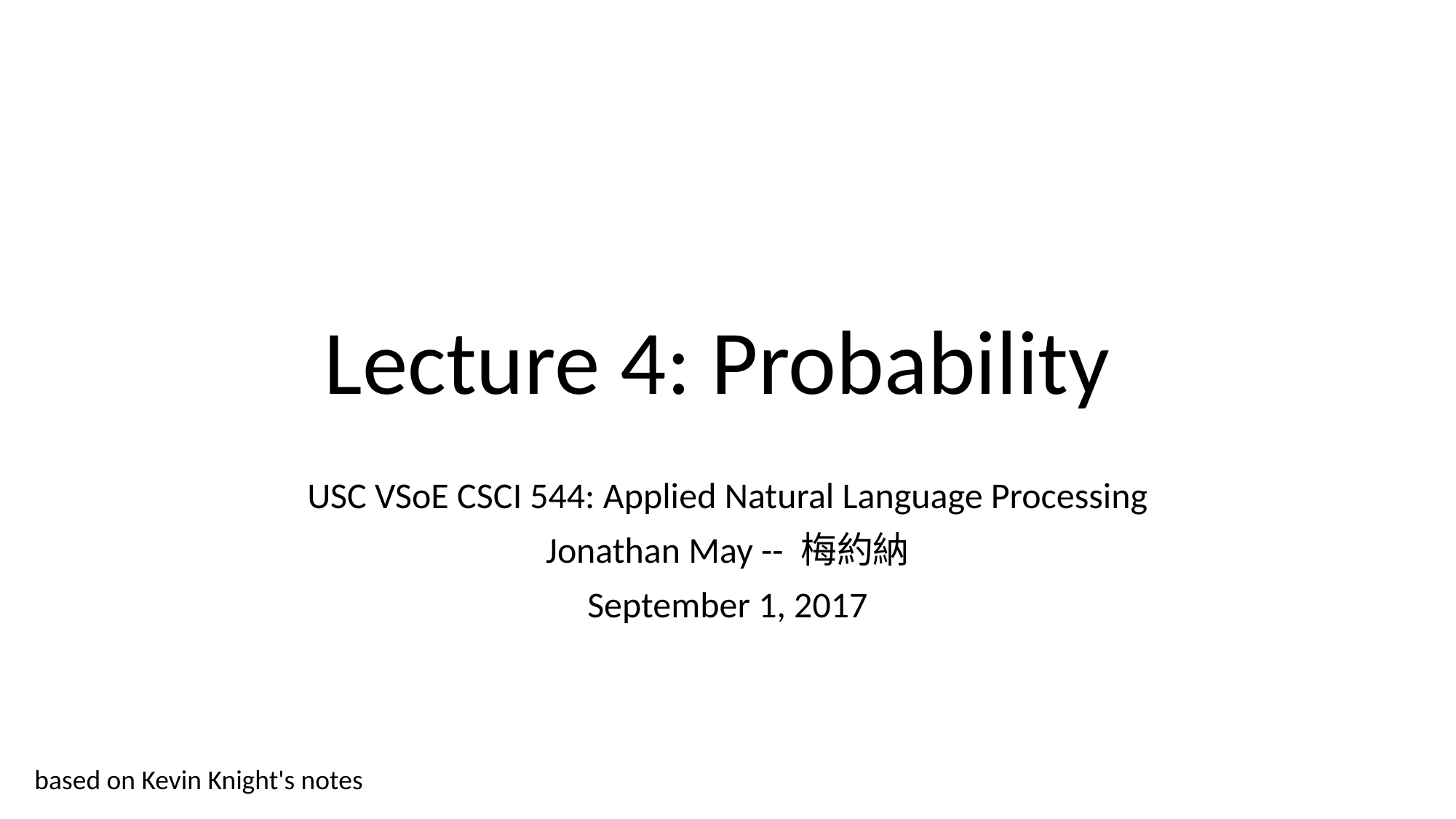

# Lecture 4: Probability
USC VSoE CSCI 544: Applied Natural Language Processing
Jonathan May -- 梅約納
September 1, 2017
based on Kevin Knight's notes